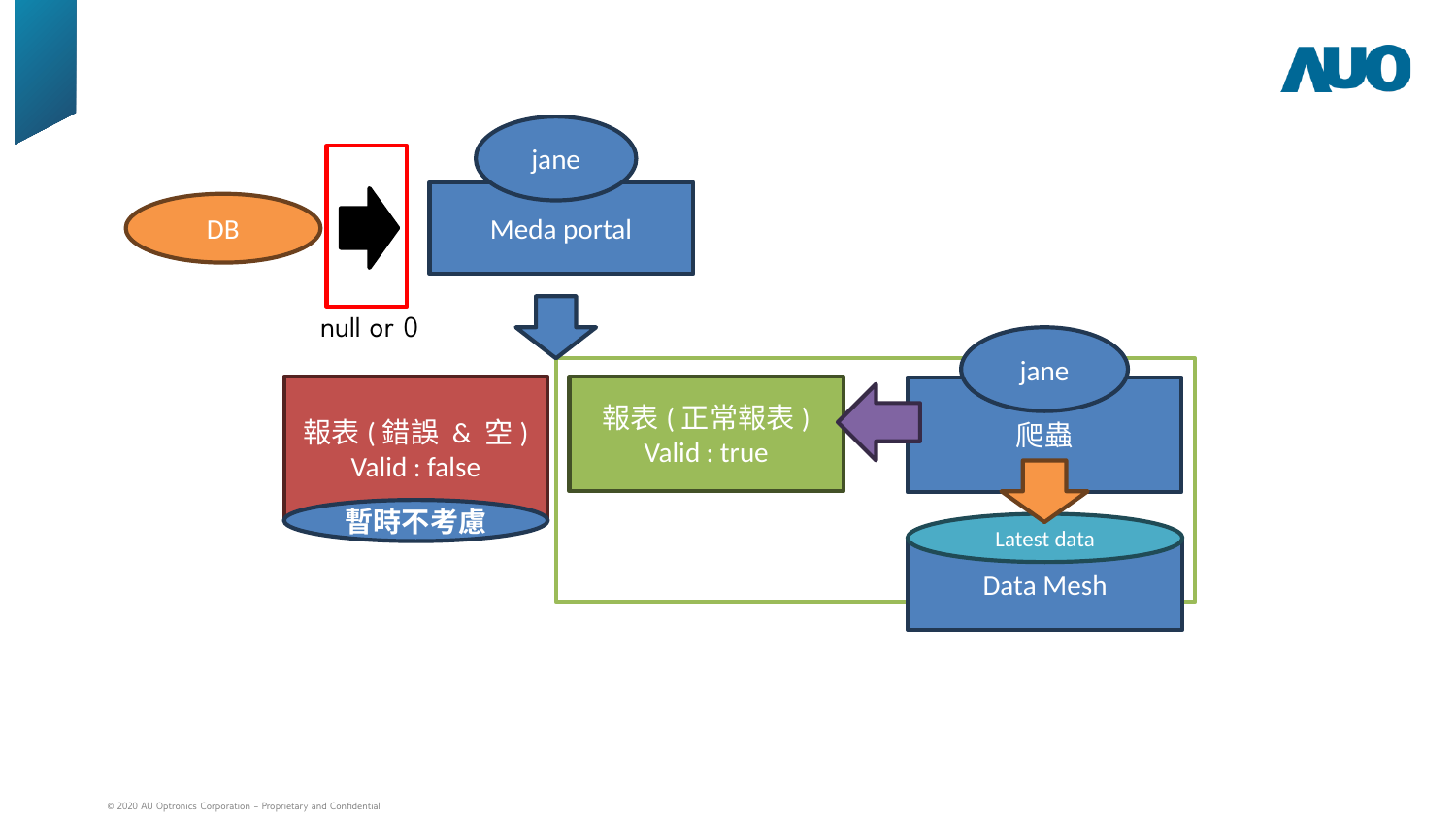

9
jane

Meda portal

DB

null or 0
jane

報表(正常報表)
Valid : true
爬蟲

Latest data
Data Mesh
報表(錯誤 & 空)
Valid : false
暫時不考慮